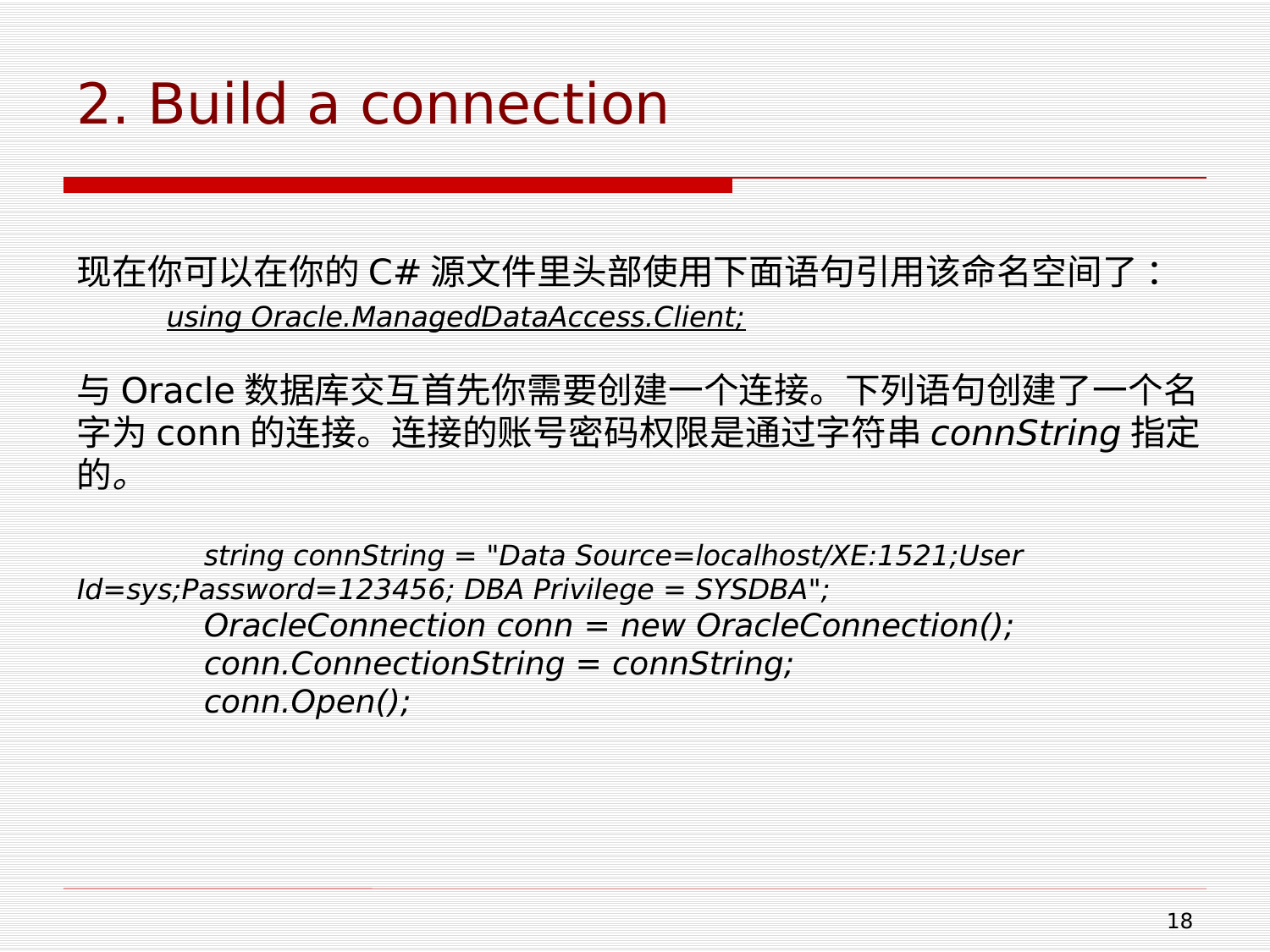

# 2. Build a connection
现在你可以在你的C#源文件里头部使用下面语句引用该命名空间了 ：
        using Oracle.ManagedDataAccess.Client;

与Oracle数据库交互首先你需要创建一个连接。下列语句创建了一个名字为conn的连接。连接的账号密码权限是通过字符串connString指定的。

	string connString = "Data Source=localhost/XE:1521;User Id=sys;Password=123456; DBA Privilege = SYSDBA";
	OracleConnection conn = new OracleConnection();            	conn.ConnectionString = connString;
	conn.Open();
18